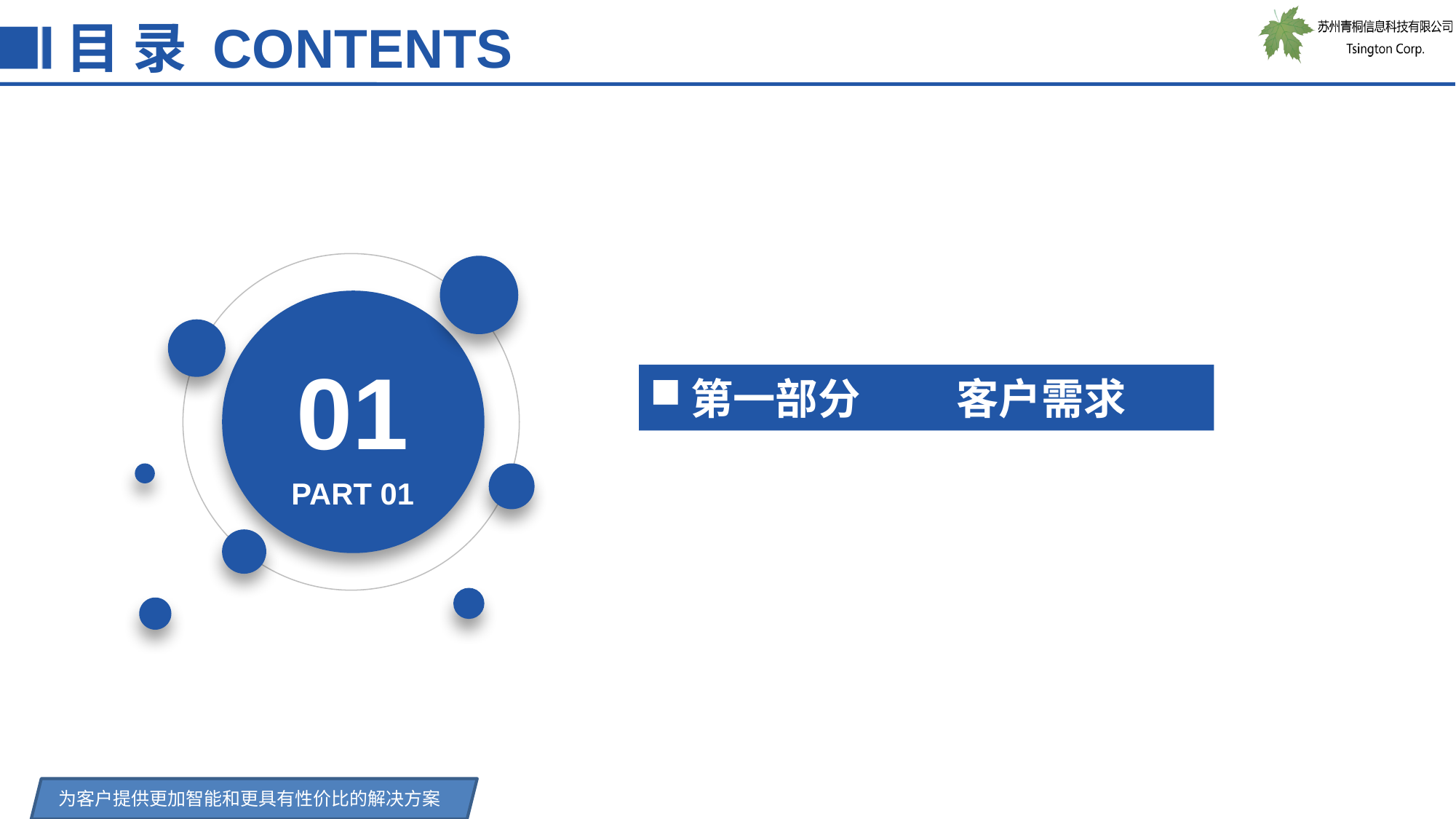

目 录 CONTENTS

01
PART 01

第一部分          客户需求